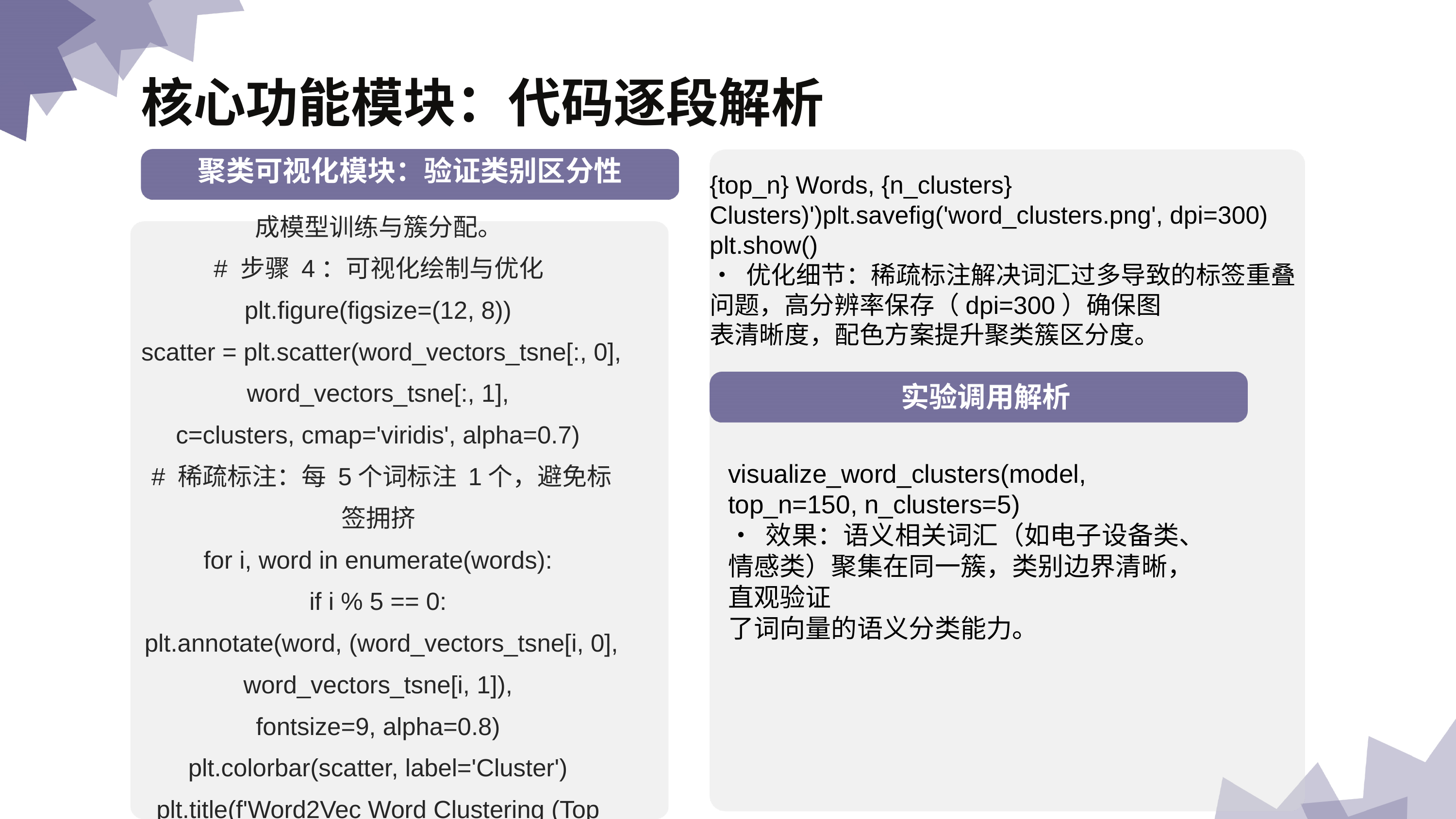

核⼼功能模块：代码逐段解析

聚类可视化模块：验证类别区分性

{top_n} Words, {n_clusters} Clusters)')plt.savefig('word_clusters.png', dpi=300)
plt.show()
• 优化细节：稀疏标注解决词汇过多导致的标签重叠问题，⾼分辨率保存（dpi=300）确保图
表清晰度，配⾊⽅案提升聚类簇区分度。

成模型训练与簇分配。
# 步骤 4：可视化绘制与优化
plt.figure(figsize=(12, 8))
scatter = plt.scatter(word_vectors_tsne[:, 0], word_vectors_tsne[:, 1],
c=clusters, cmap='viridis', alpha=0.7)
# 稀疏标注：每 5个词标注 1个，避免标签拥挤
for i, word in enumerate(words):
if i % 5 == 0:
plt.annotate(word, (word_vectors_tsne[i, 0], word_vectors_tsne[i, 1]),
fontsize=9, alpha=0.8)
plt.colorbar(scatter, label='Cluster')
plt.title(f'Word2Vec Word Clustering (Top

实验调⽤解析

visualize_word_clusters(model, top_n=150, n_clusters=5)
• 效果：语义相关词汇（如电⼦设备类、情感类）聚集在同⼀簇，类别边界清晰，直观验证
了词向量的语义分类能⼒。